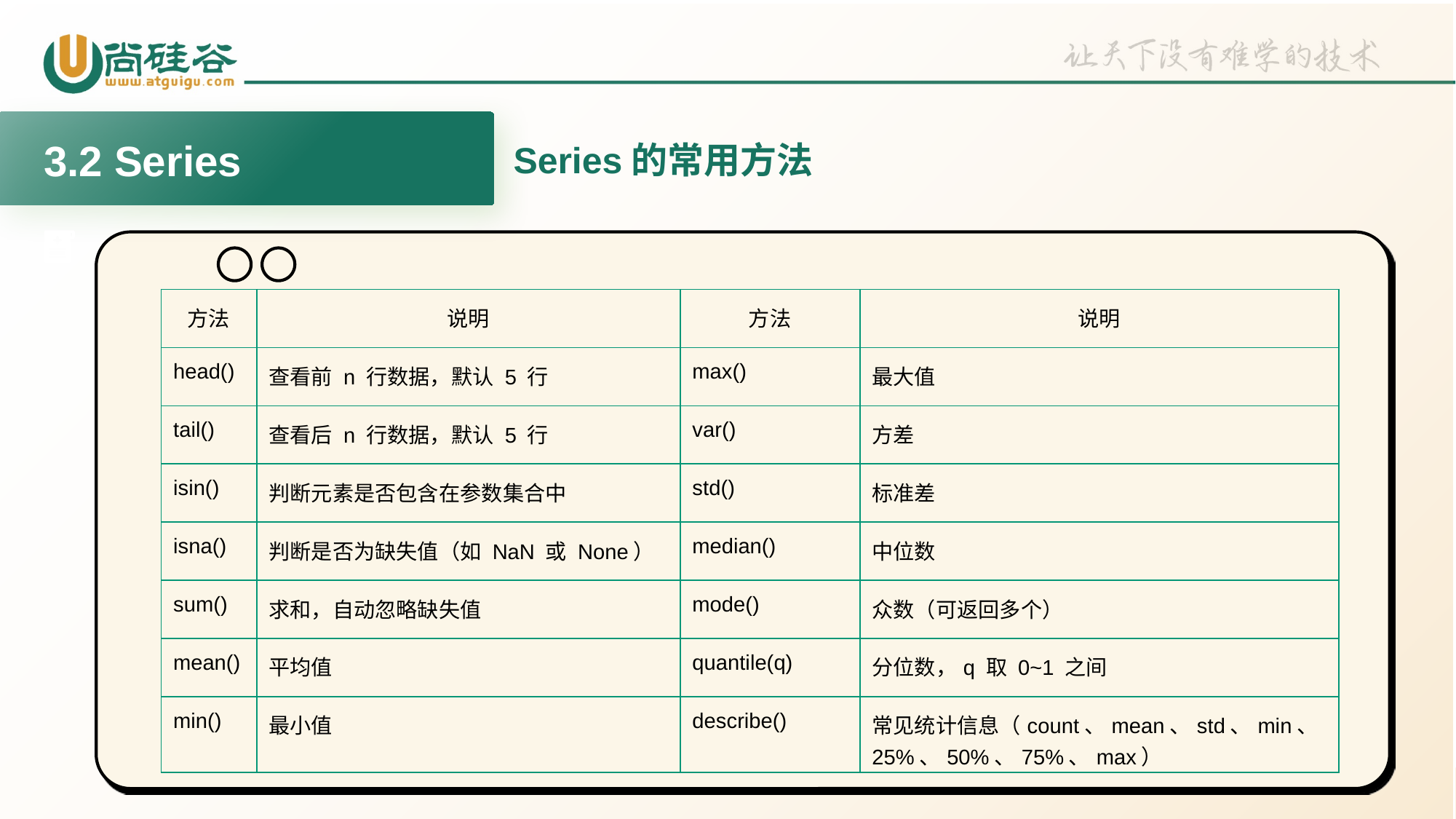

3.2 Series

Series的常用方法

| 方法 | 说明 | 方法 | 说明 |
| --- | --- | --- | --- |
| head() | 查看前 n 行数据，默认 5 行 | max() | 最大值 |
| tail() | 查看后 n 行数据，默认 5 行 | var() | 方差 |
| isin() | 判断元素是否包含在参数集合中 | std() | 标准差 |
| isna() | 判断是否为缺失值（如 NaN 或 None） | median() | 中位数 |
| sum() | 求和，自动忽略缺失值 | mode() | 众数（可返回多个） |
| mean() | 平均值 | quantile(q) | 分位数，q 取 0~1 之间 |
| min() | 最小值 | describe() | 常见统计信息（count、mean、std、min、25%、50%、75%、max） |